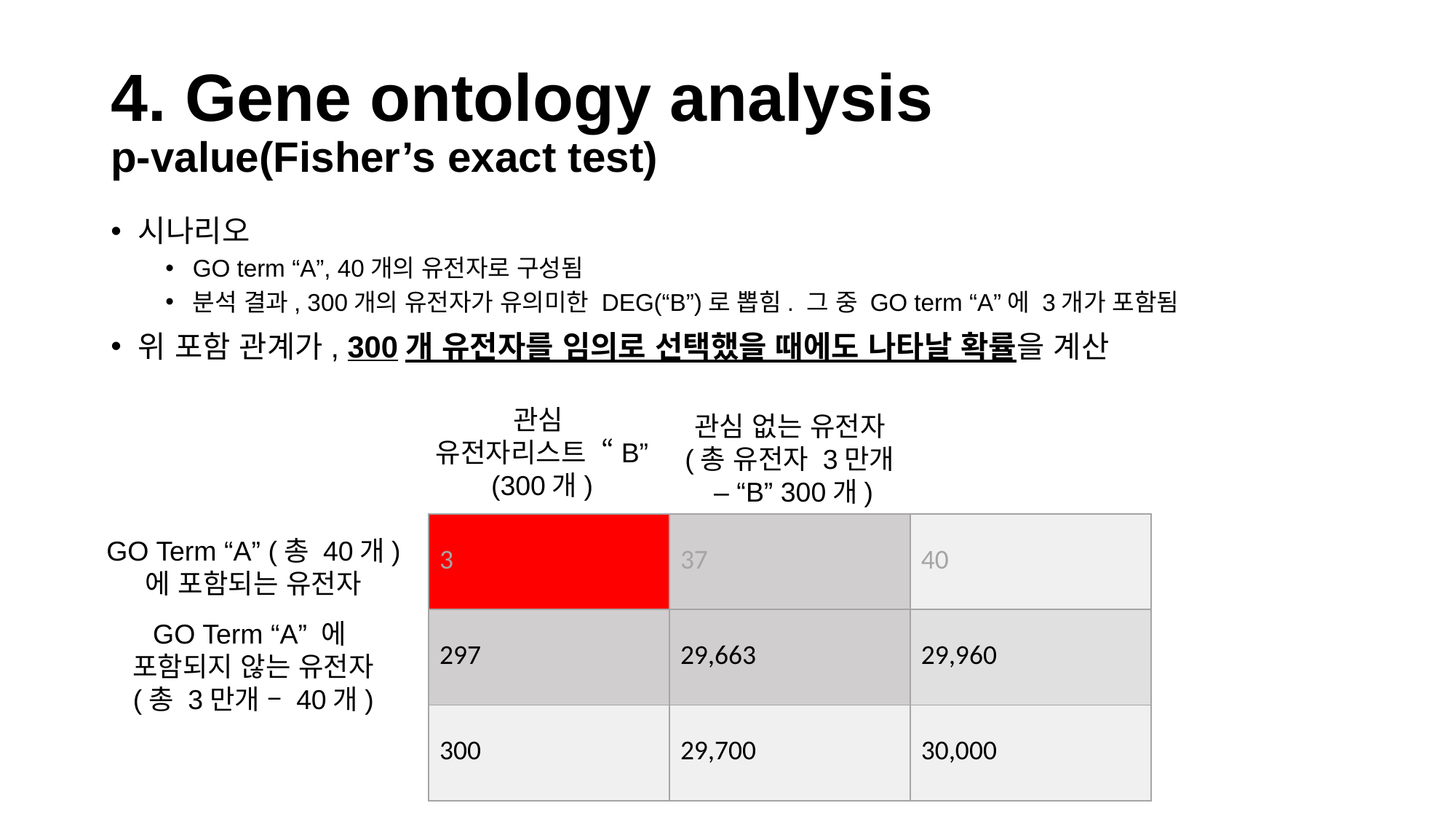

# 4. Gene ontology analysis p-value(Fisher’s exact test)
시나리오
GO term “A”, 40개의 유전자로 구성됨
분석 결과, 300개의 유전자가 유의미한 DEG(“B”)로 뽑힘. 그 중 GO term “A”에 3개가 포함됨
위 포함 관계가, 300개 유전자를 임의로 선택했을 때에도 나타날 확률을 계산
관심
유전자리스트  “B”
(300개)
관심 없는 유전자
(총 유전자 3만개
 – “B” 300개)
| 3 | 37 | 40 |
| --- | --- | --- |
| 297 | 29,663 | 29,960 |
| 300 | 29,700 | 30,000 |
GO Term “A” (총 40개)
에 포함되는 유전자
GO Term “A” 에
포함되지 않는 유전자
(총 3만개 – 40개)